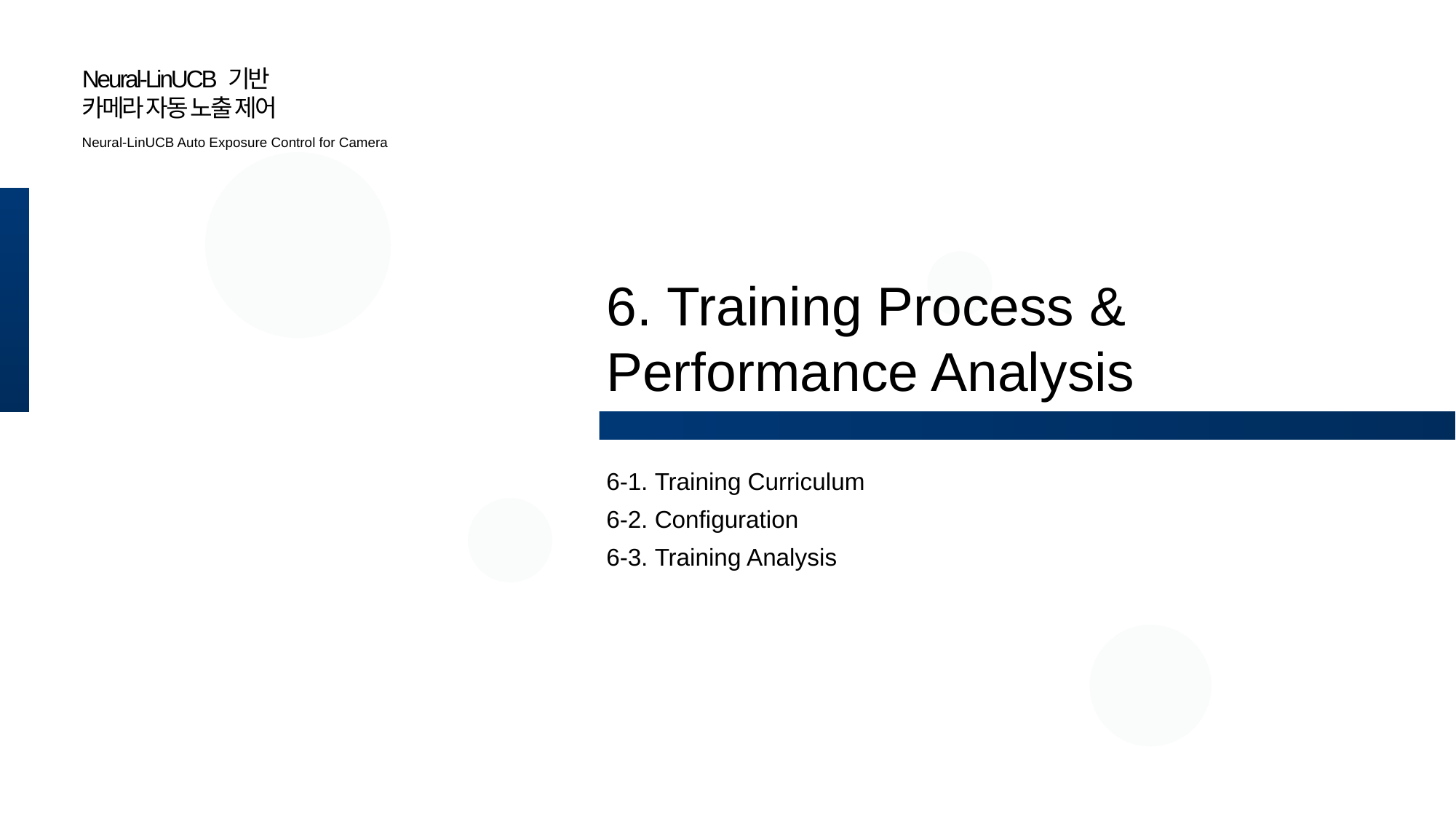

Neural-LinUCB 기반
카메라 자동 노출 제어
Neural-LinUCB Auto Exposure Control for Camera
6. Training Process & Performance Analysis
6-1. Training Curriculum
6-2. Configuration
6-3. Training Analysis